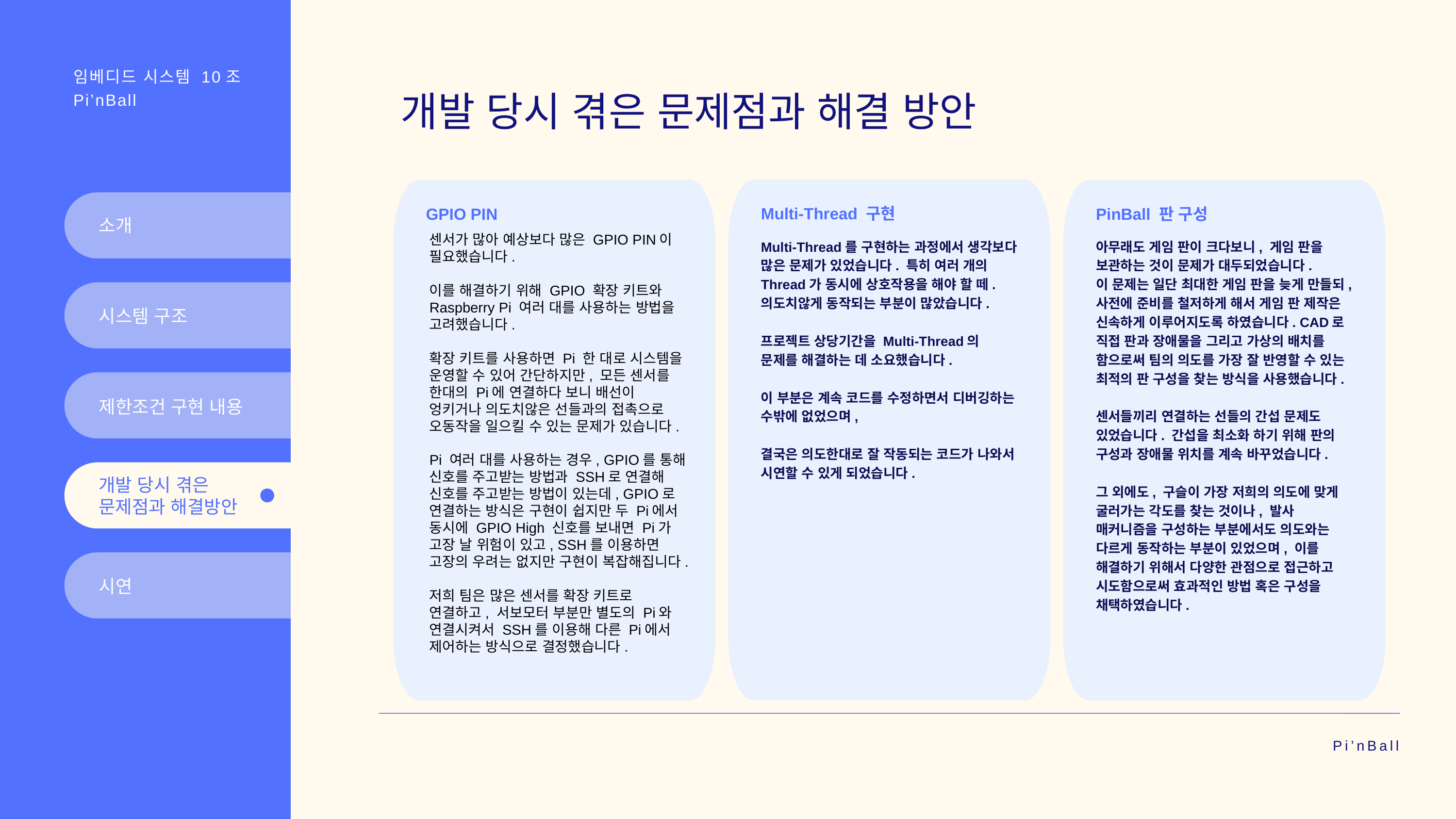

임베디드 시스템 10조
Pi’nBall
개발 당시 겪은 문제점과 해결 방안

GPIO PIN
센서가 많아 예상보다 많은 GPIO PIN이 필요했습니다.

이를 해결하기 위해 GPIO 확장 키트와 Raspberry Pi 여러 대를 사용하는 방법을 고려했습니다.

확장 키트를 사용하면 Pi 한 대로 시스템을 운영할 수 있어 간단하지만, 모든 센서를 한대의 Pi에 연결하다 보니 배선이 엉키거나 의도치않은 선들과의 접촉으로 오동작을 일으킬 수 있는 문제가 있습니다.

Pi 여러 대를 사용하는 경우, GPIO를 통해 신호를 주고받는 방법과 SSH로 연결해 신호를 주고받는 방법이 있는데, GPIO로 연결하는 방식은 구현이 쉽지만 두 Pi에서 동시에 GPIO High 신호를 보내면 Pi가 고장 날 위험이 있고, SSH를 이용하면 고장의 우려는 없지만 구현이 복잡해집니다.

저희 팀은 많은 센서를 확장 키트로 연결하고, 서보모터 부분만 별도의 Pi와 연결시켜서 SSH를 이용해 다른 Pi에서 제어하는 방식으로 결정했습니다.

Multi-Thread 구현

Multi-Thread를 구현하는 과정에서 생각보다 많은 문제가 있었습니다. 특히 여러 개의 Thread가 동시에 상호작용을 해야 할 떼. 의도치않게 동작되는 부분이 많았습니다.

프로젝트 상당기간을 Multi-Thread의 문제를 해결하는 데 소요했습니다.

이 부분은 계속 코드를 수정하면서 디버깅하는 수밖에 없었으며,

결국은 의도한대로 잘 작동되는 코드가 나와서 시연할 수 있게 되었습니다.

PinBall 판 구성

아무래도 게임 판이 크다보니, 게임 판을 보관하는 것이 문제가 대두되었습니다.
이 문제는 일단 최대한 게임 판을 늦게 만들되, 사전에 준비를 철저하게 해서 게임 판 제작은 신속하게 이루어지도록 하였습니다. CAD로 직접 판과 장애물을 그리고 가상의 배치를 함으로써 팀의 의도를 가장 잘 반영할 수 있는 최적의 판 구성을 찾는 방식을 사용했습니다.

센서들끼리 연결하는 선들의 간섭 문제도 있었습니다. 간섭을 최소화 하기 위해 판의 구성과 장애물 위치를 계속 바꾸었습니다.

그 외에도, 구슬이 가장 저희의 의도에 맞게 굴러가는 각도를 찾는 것이나, 발사 매커니즘을 구성하는 부분에서도 의도와는 다르게 동작하는 부분이 있었으며, 이를 해결하기 위해서 다양한 관점으로 접근하고 시도함으로써 효과적인 방법 혹은 구성을 채택하였습니다.

소개

시스템 구조

제한조건 구현 내용

개발 당시 겪은
문제점과 해결방안

시연

Pi’nBall